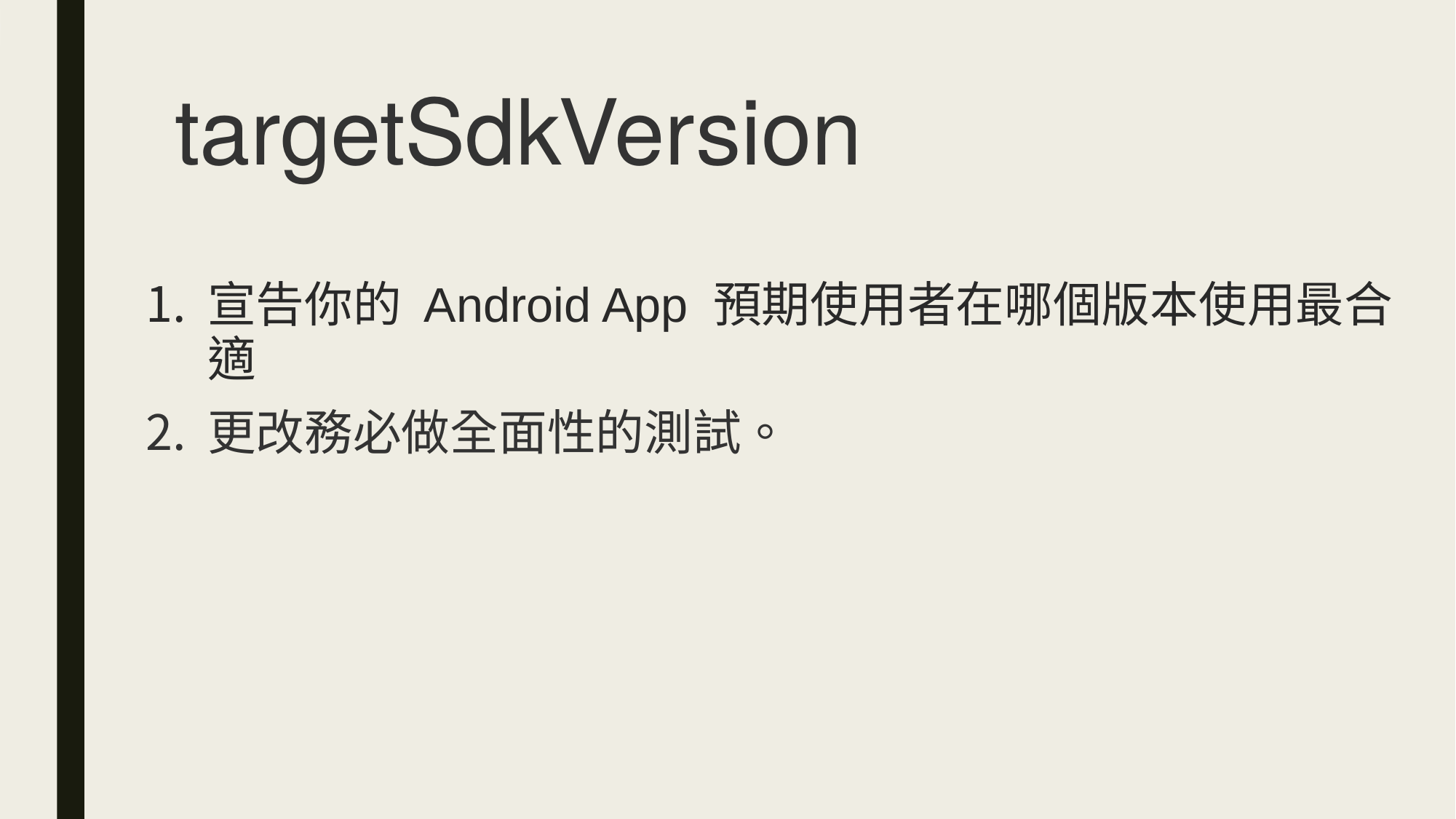

# targetSdkVersion
宣告你的 Android App 預期使用者在哪個版本使用最合適
更改務必做全面性的測試。